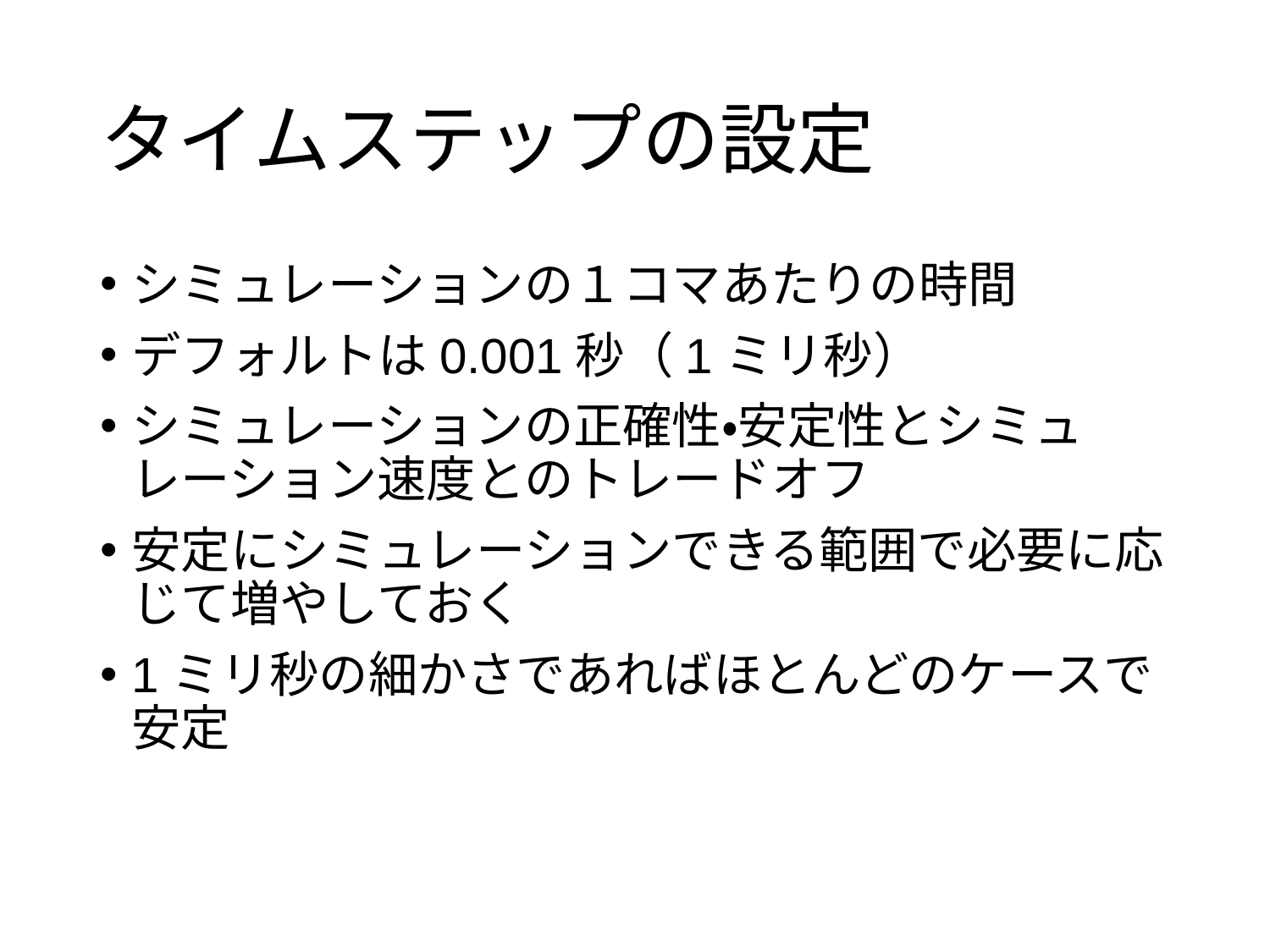

# タイムステップの設定
シミュレーションの１コマあたりの時間
デフォルトは0.001秒（1ミリ秒）
シミュレーションの正確性・安定性とシミュレーション速度とのトレードオフ
安定にシミュレーションできる範囲で必要に応じて増やしておく
1ミリ秒の細かさであればほとんどのケースで安定